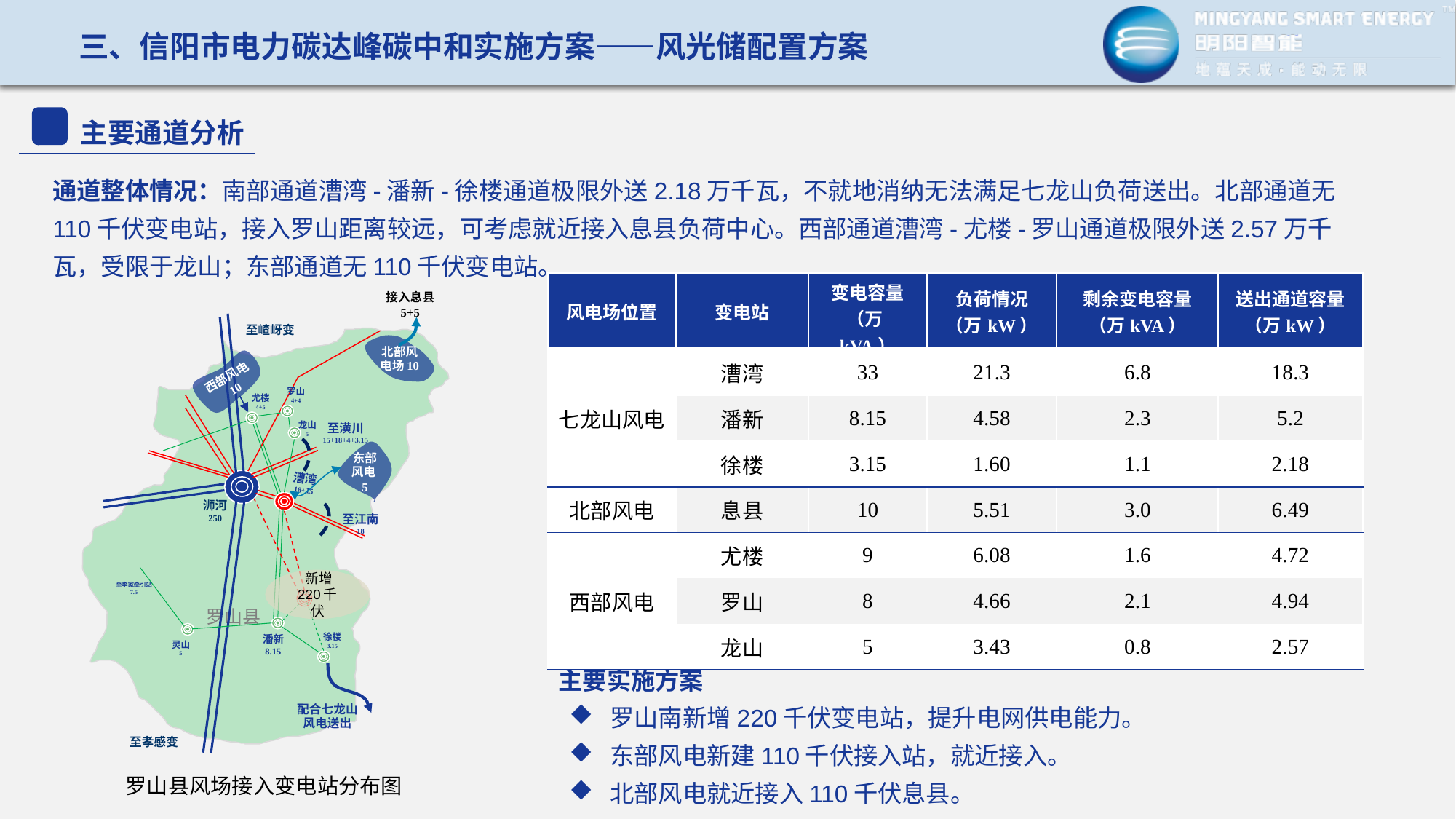

三、信阳市电力碳达峰碳中和实施方案——风光储配置方案
主要通道分析

通道整体情况：南部通道漕湾-潘新-徐楼通道极限外送2.18万千瓦，不就地消纳无法满足七龙山负荷送出。北部通道无110千伏变电站，接入罗山距离较远，可考虑就近接入息县负荷中心。西部通道漕湾-尤楼-罗山通道极限外送2.57万千瓦，受限于龙山；东部通道无110千伏变电站。
| 风电场位置 | 变电站 | 变电容量 （万kVA） | 负荷情况 （万kW） | 剩余变电容量 （万kVA） | 送出通道容量 （万kW） |
| --- | --- | --- | --- | --- | --- |
| 七龙山风电 | 漕湾 | 33 | 21.3 | 6.8 | 18.3 |
|  | 潘新 | 8.15 | 4.58 | 2.3 | 5.2 |
|  | 徐楼 | 3.15 | 1.60 | 1.1 | 2.18 |
| 北部风电 | 息县 | 10 | 5.51 | 3.0 | 6.49 |
| 西部风电 | 尤楼 | 9 | 6.08 | 1.6 | 4.72 |
|  | 罗山 | 8 | 4.66 | 2.1 | 4.94 |
|  | 龙山 | 5 | 3.43 | 0.8 | 2.57 |
接入息县
5+5

至嵖岈变

北部风电场10

西部风电10
罗山
4+4
尤楼
4+5

至潢川
15+18+4+3.15
龙山
5

东部风电5
漕湾
18+15

浉河
250

至江南
18
 新增220千伏
至李家牵引站
7.5

罗山县

徐楼
3.15
潘新
8.15
灵山
5

配合七龙山风电送出
至孝感变
主要实施方案
罗山南新增220千伏变电站，提升电网供电能力。
东部风电新建110千伏接入站，就近接入。
北部风电就近接入110千伏息县。
罗山县风场接入变电站分布图